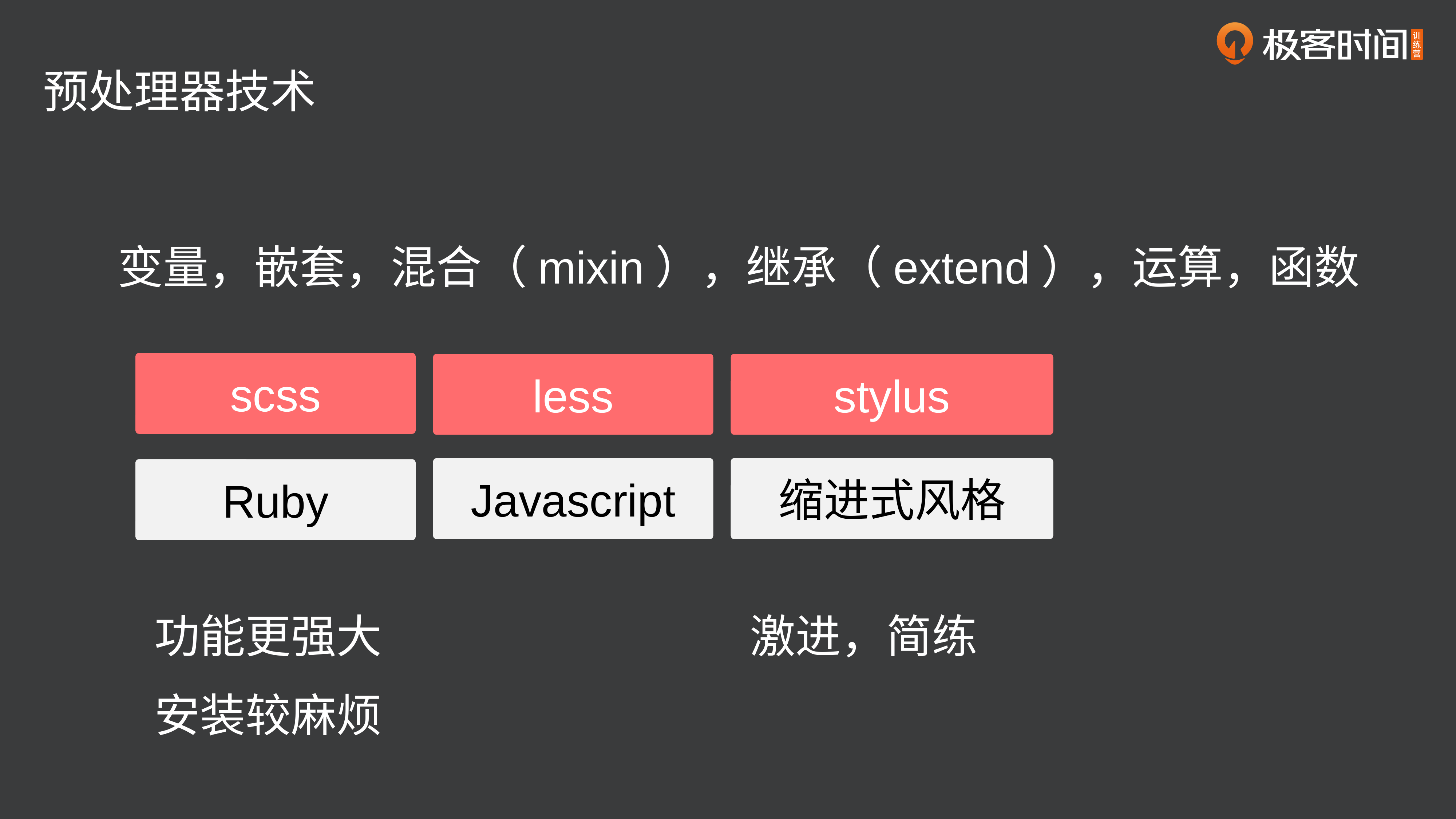

预处理器技术
变量，嵌套，混合（mixin），继承（extend），运算，函数
scss
less
stylus
缩进式风格
Javascript
Ruby
功能更强大
激进，简练
安装较麻烦